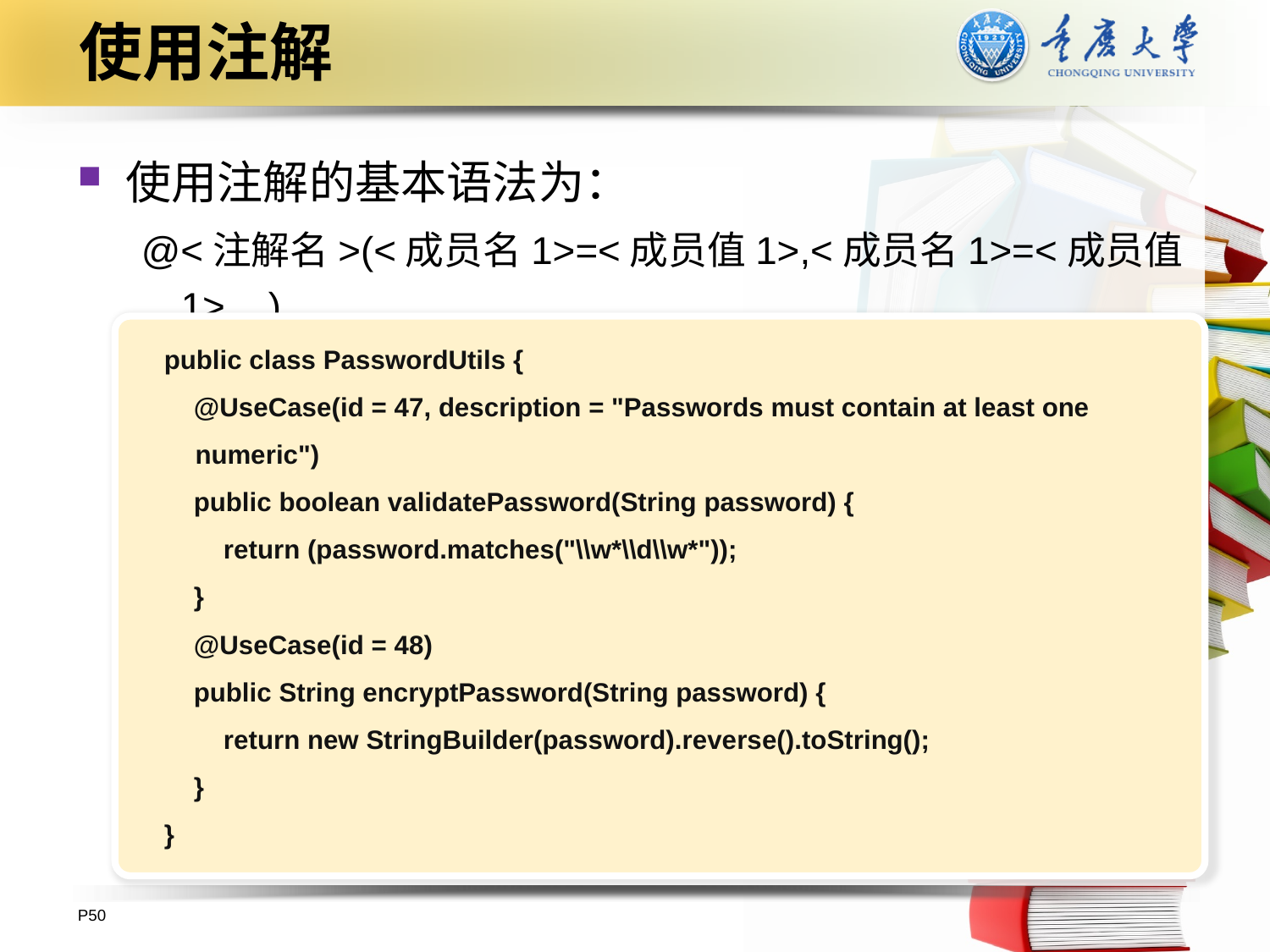

# 使用注解
使用注解的基本语法为：
@<注解名>(<成员名1>=<成员值1>,<成员名1>=<成员值1>,...)

public class PasswordUtils {
    @UseCase(id = 47, description = "Passwords must contain at least one numeric")
    public boolean validatePassword(String password) {
        return (password.matches("\\w*\\d\\w*"));
    }
    @UseCase(id = 48)
    public String encryptPassword(String password) {
        return new StringBuilder(password).reverse().toString();
    }
}
P50